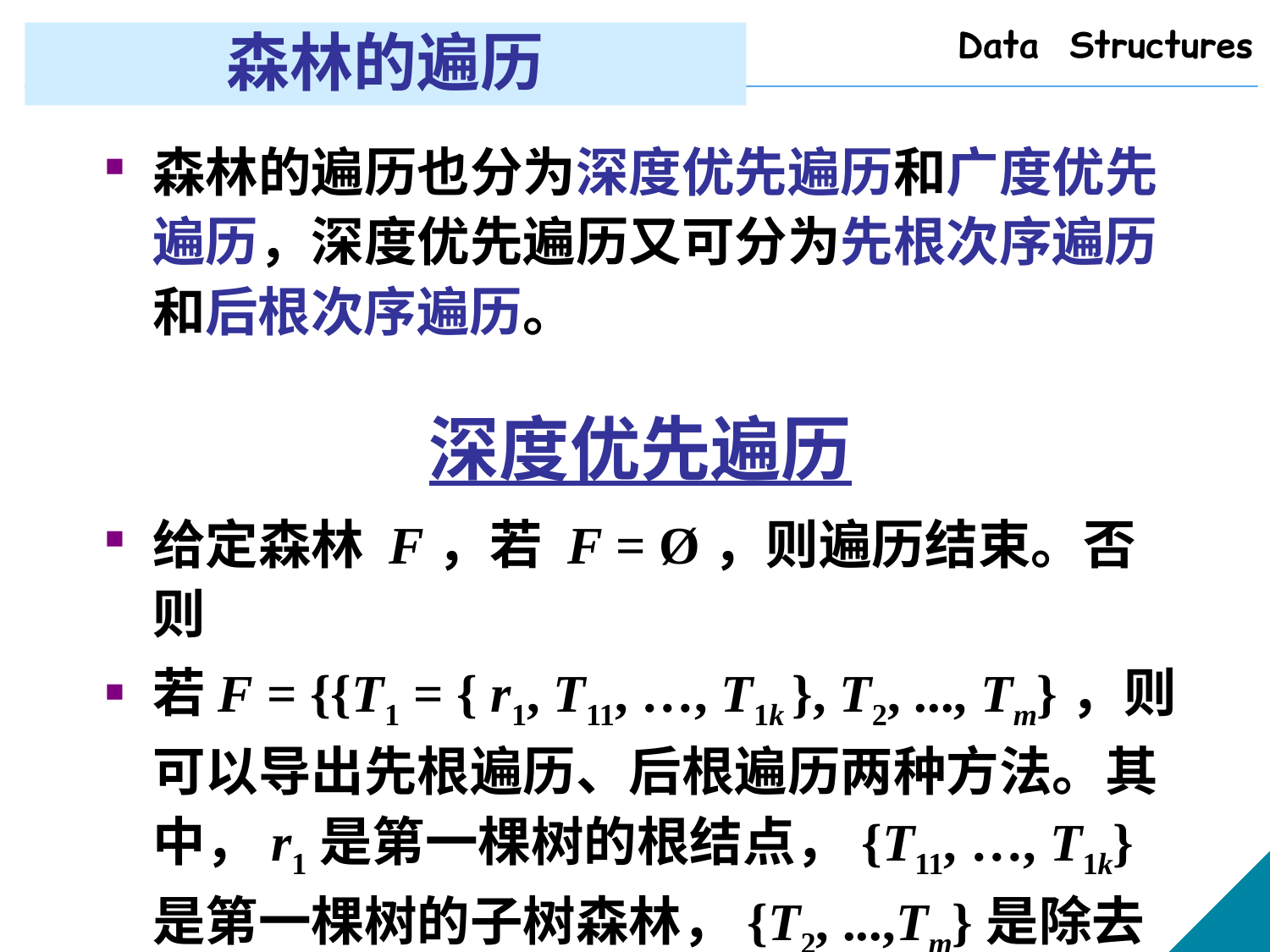

# 森林的遍历
森林的遍历也分为深度优先遍历和广度优先遍历，深度优先遍历又可分为先根次序遍历和后根次序遍历。

给定森林 F，若 F = Ø，则遍历结束。否则
若F = {{T1 = { r1, T11, …, T1k }, T2, ..., Tm}，则可以导出先根遍历、后根遍历两种方法。其中，r1是第一棵树的根结点，{T11, …, T1k}是第一棵树的子树森林，{T2, ...,Tm}是除去第一棵树之后剩余的树构成的森林。

深度优先遍历